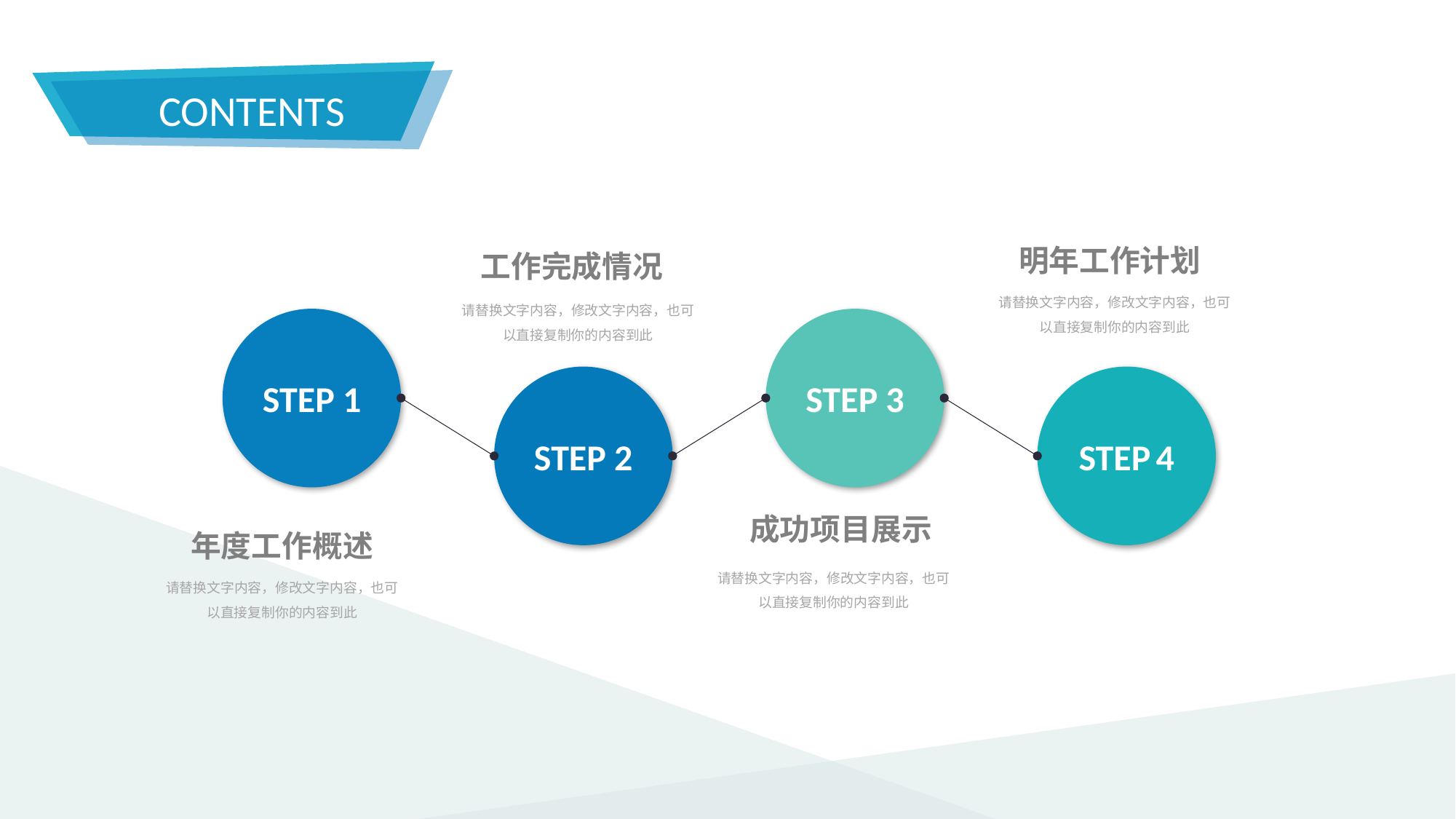

CONTENTS
明年工作计划
工作完成情况
请替换文字内容，修改文字内容，也可以直接复制你的内容到此
请替换文字内容，修改文字内容，也可以直接复制你的内容到此
STEP 1
STEP 3
STEP 2
STEP 4

成功项目展示
年度工作概述
请替换文字内容，修改文字内容，也可以直接复制你的内容到此
请替换文字内容，修改文字内容，也可以直接复制你的内容到此